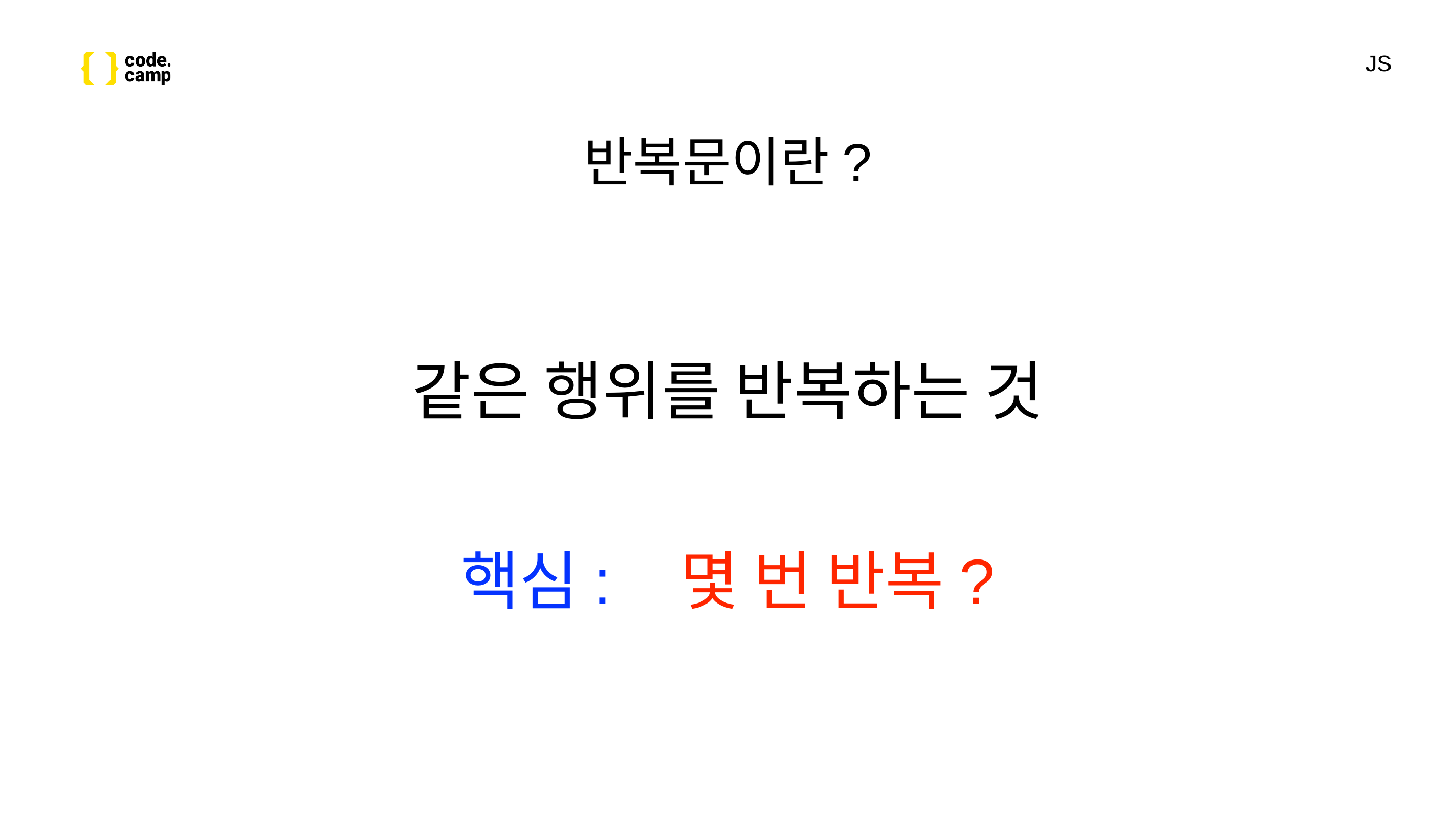

# JS

반복문이란?
같은 행위를 반복하는 것
핵심:   몇 번 반복?